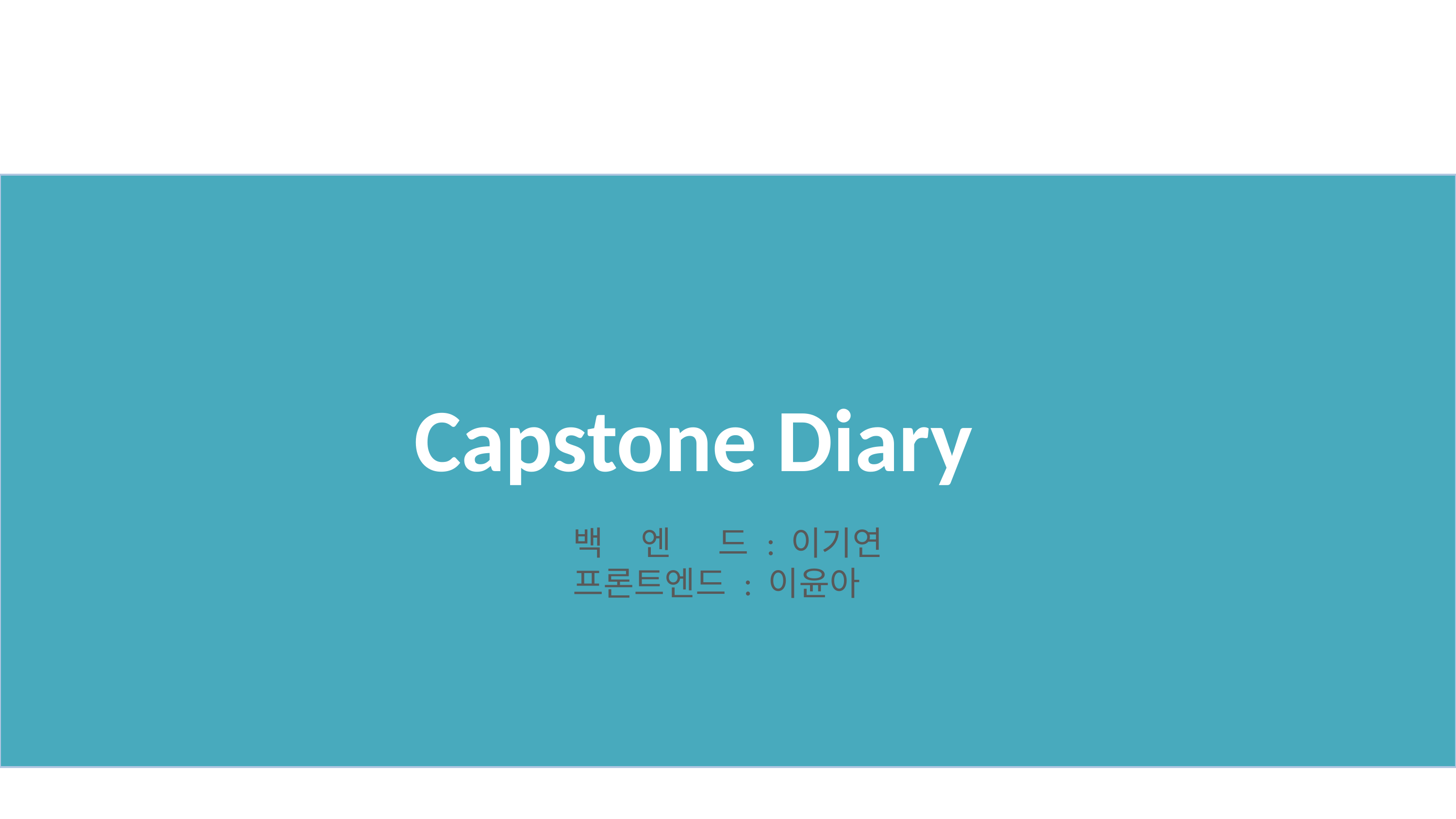

Capstone Diary
백    엔     드 : 이기연
프론트엔드 : 이윤아